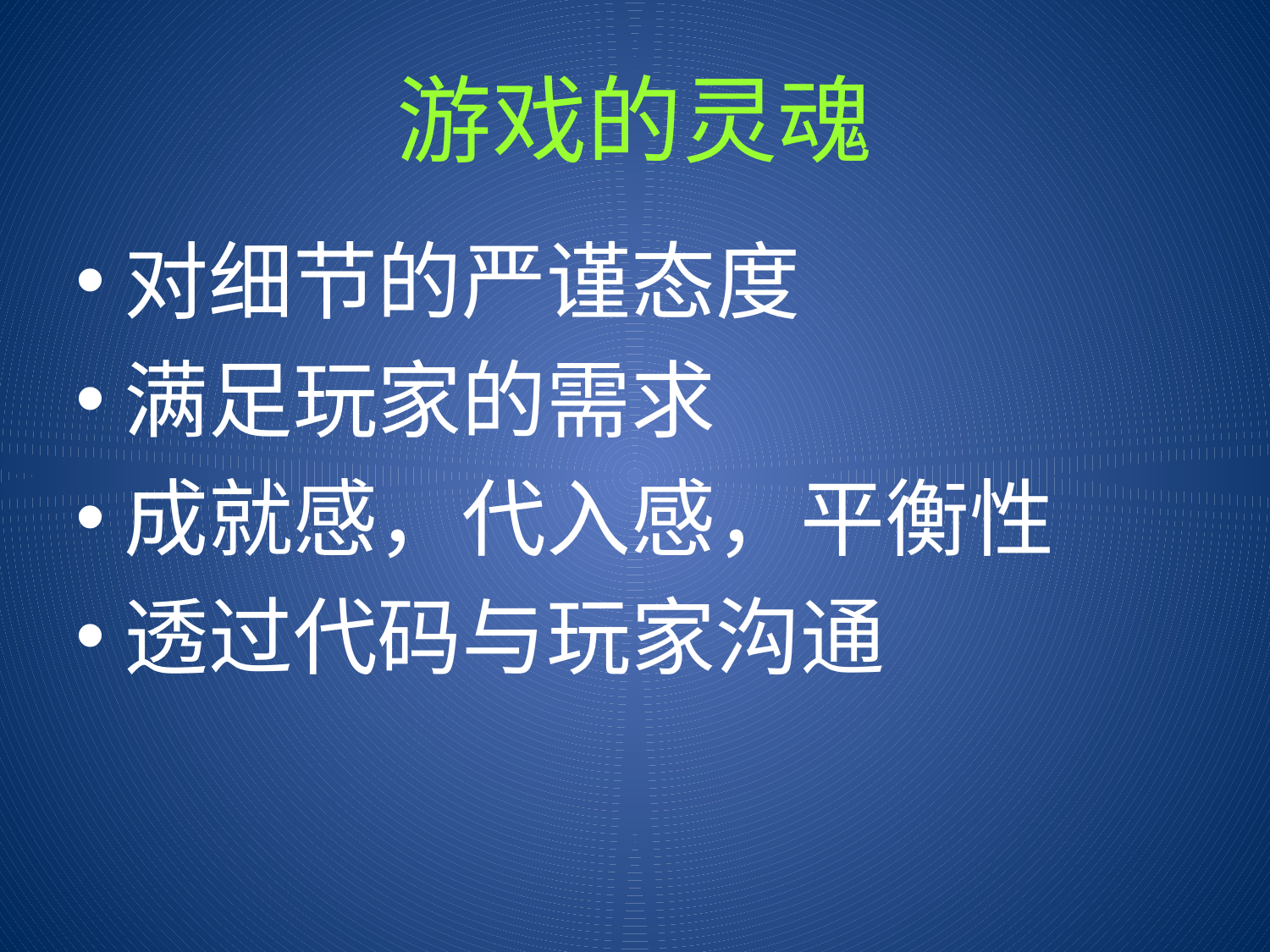

# 游戏的灵魂
对细节的严谨态度
满足玩家的需求
成就感，代入感，平衡性
透过代码与玩家沟通